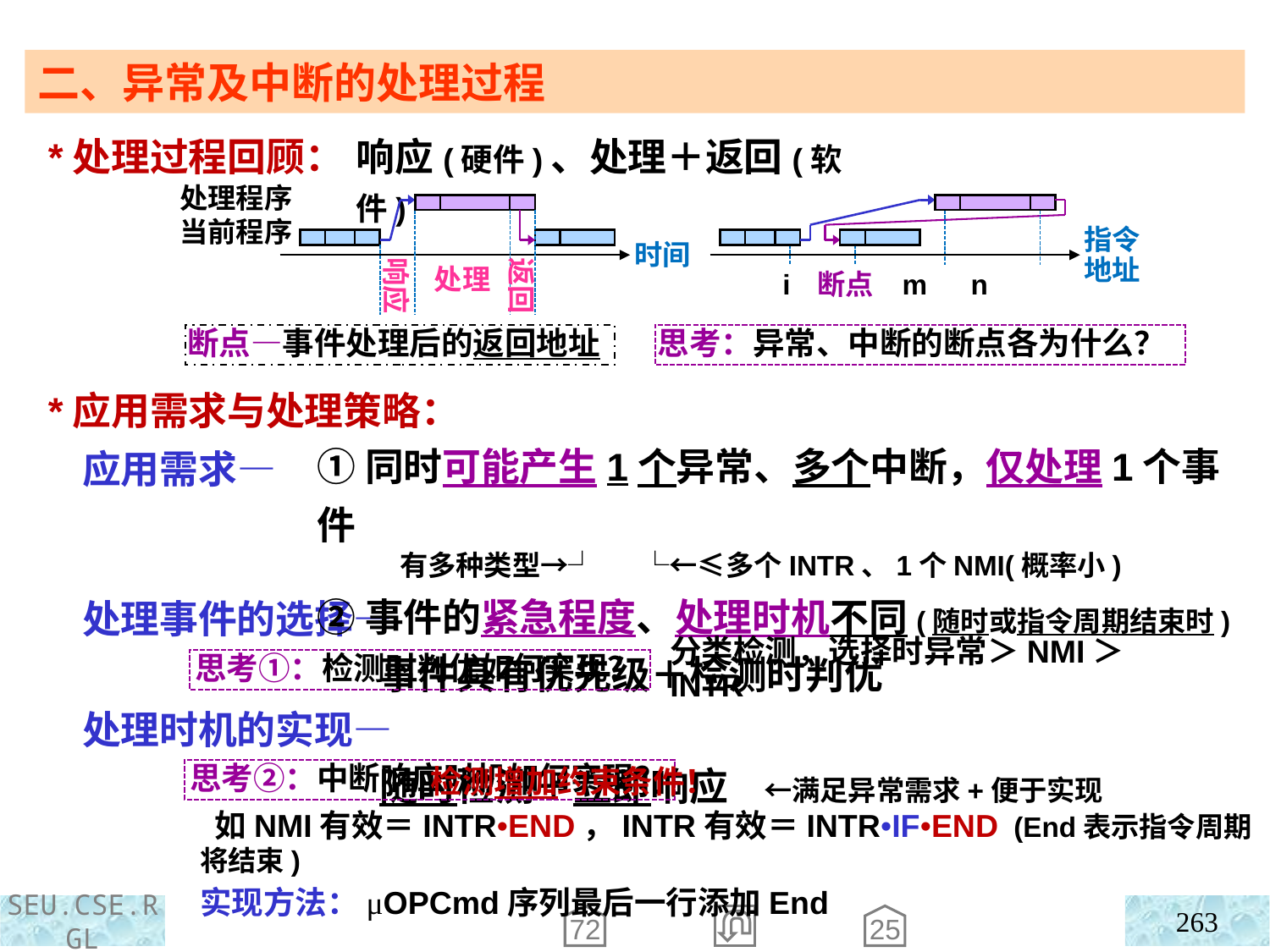

二、异常及中断的处理过程
 *处理过程回顾：

 *应用需求与处理策略：
    应用需求—

    处理事件的选择—

    处理时机的实现—
响应(硬件)、处理＋返回(软件)
处理程序
当前程序

指令
地址

时间
响应
返回
处理
i   断点    m      n
断点—事件处理后的返回地址
思考：异常、中断的断点各为什么？
①同时可能产生1个异常、多个中断，仅处理1个事件
            有多种类型→┘       └←≤多个INTR、1个NMI(概率小)
②事件的紧急程度、处理时机不同(随时或指令周期结束时)
      事件具有优先级＋检测时判优

      随时检测＋立即响应    ←满足异常需求+便于实现
思考①：检测时判优如何实现？
分类检测，选择时异常＞NMI＞INTR
                               检测增加约束条件！
 如NMI有效＝INTR•END，INTR有效＝INTR•IF•END  (End表示指令周期将结束)
实现方法：μOPCmd序列最后一行添加End
思考②：中断响应时机如何实现？
263

72
25